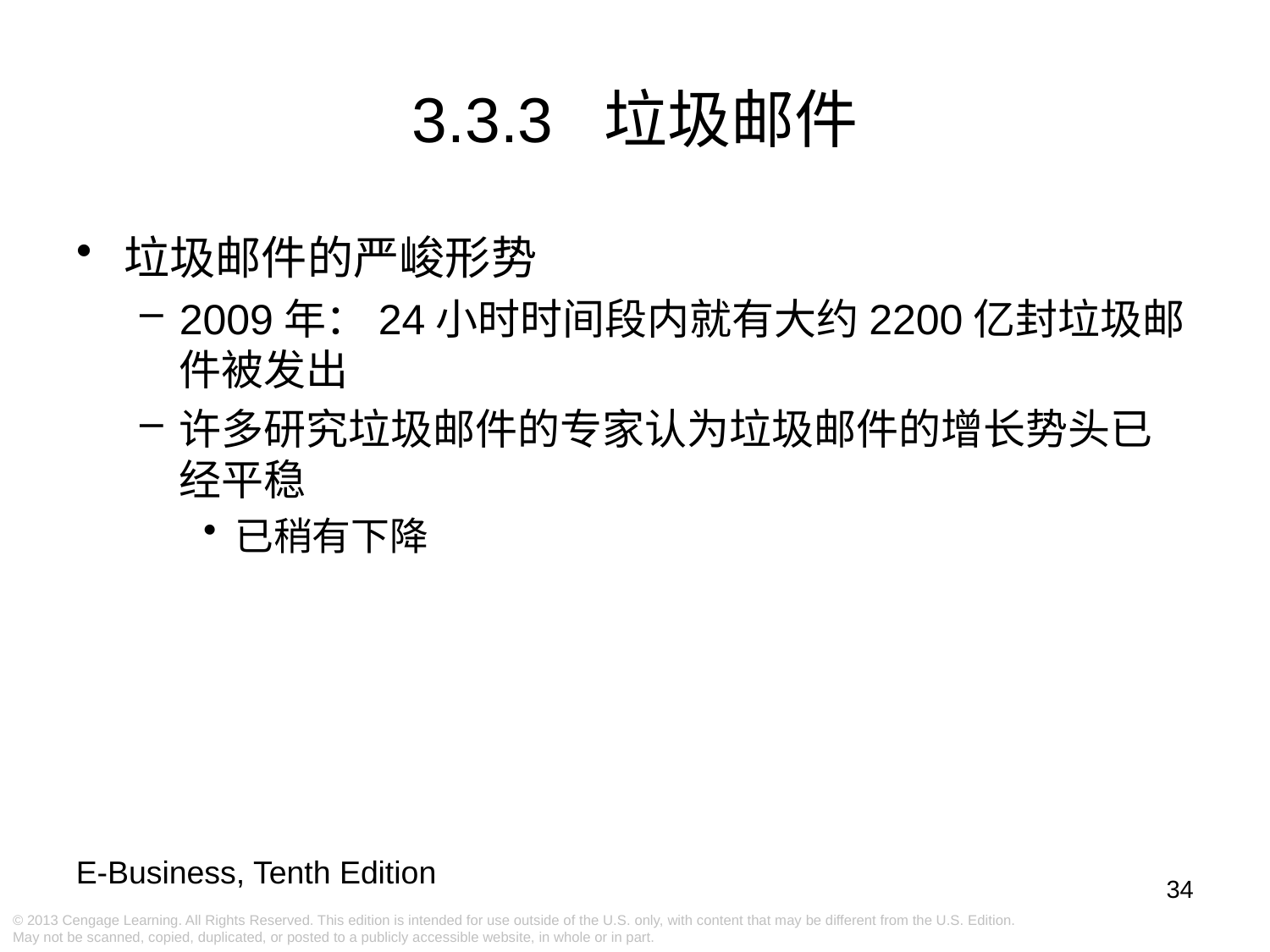

3.3.3  垃圾邮件
垃圾邮件的严峻形势
2009年：24小时时间段内就有大约2200亿封垃圾邮件被发出
许多研究垃圾邮件的专家认为垃圾邮件的增长势头已经平稳
已稍有下降
34